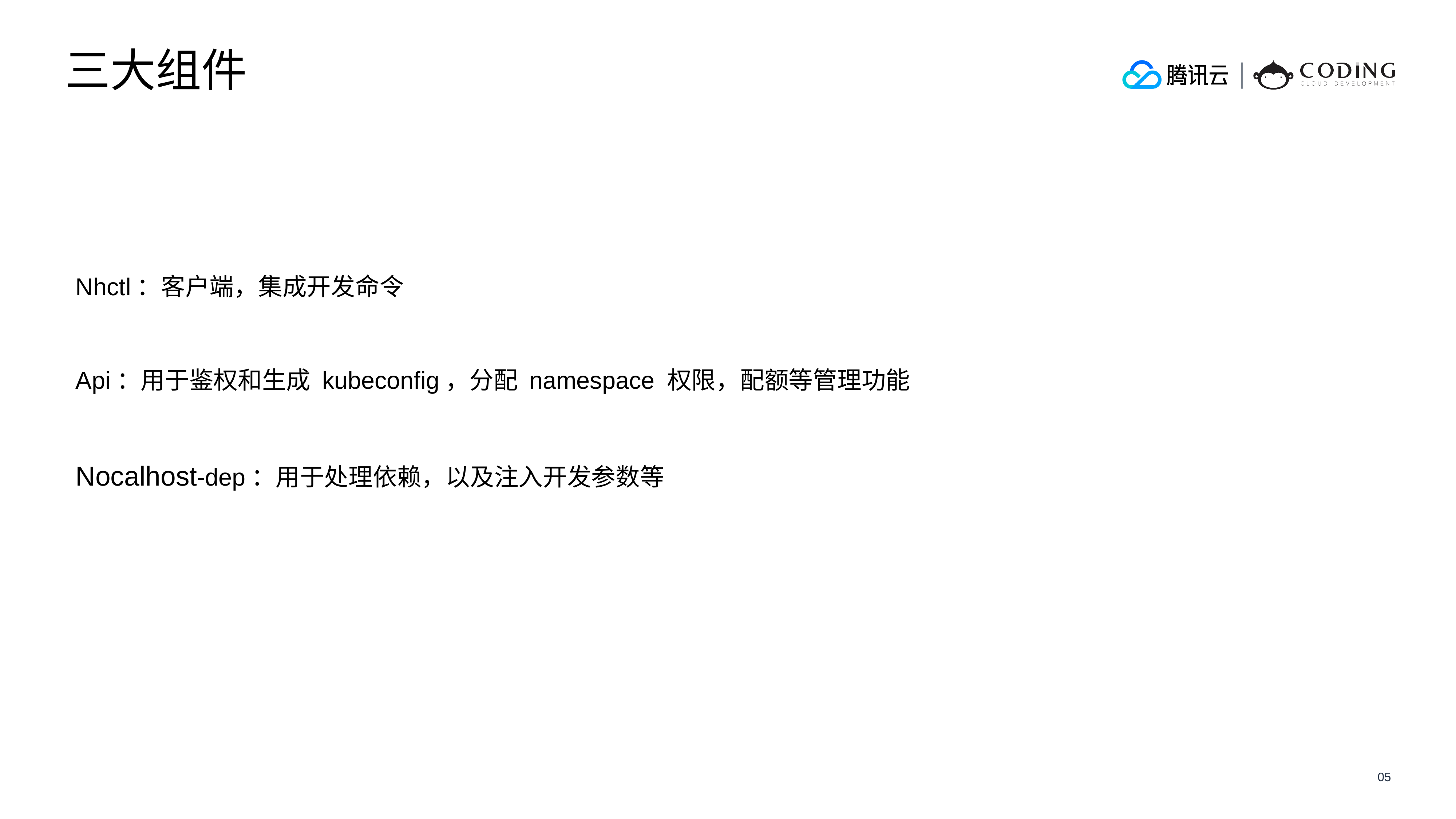

三大组件
Nhctl：客户端，集成开发命令
Api：用于鉴权和生成 kubeconfig，分配 namespace 权限，配额等管理功能
Nocalhost-dep：用于处理依赖，以及注入开发参数等
05